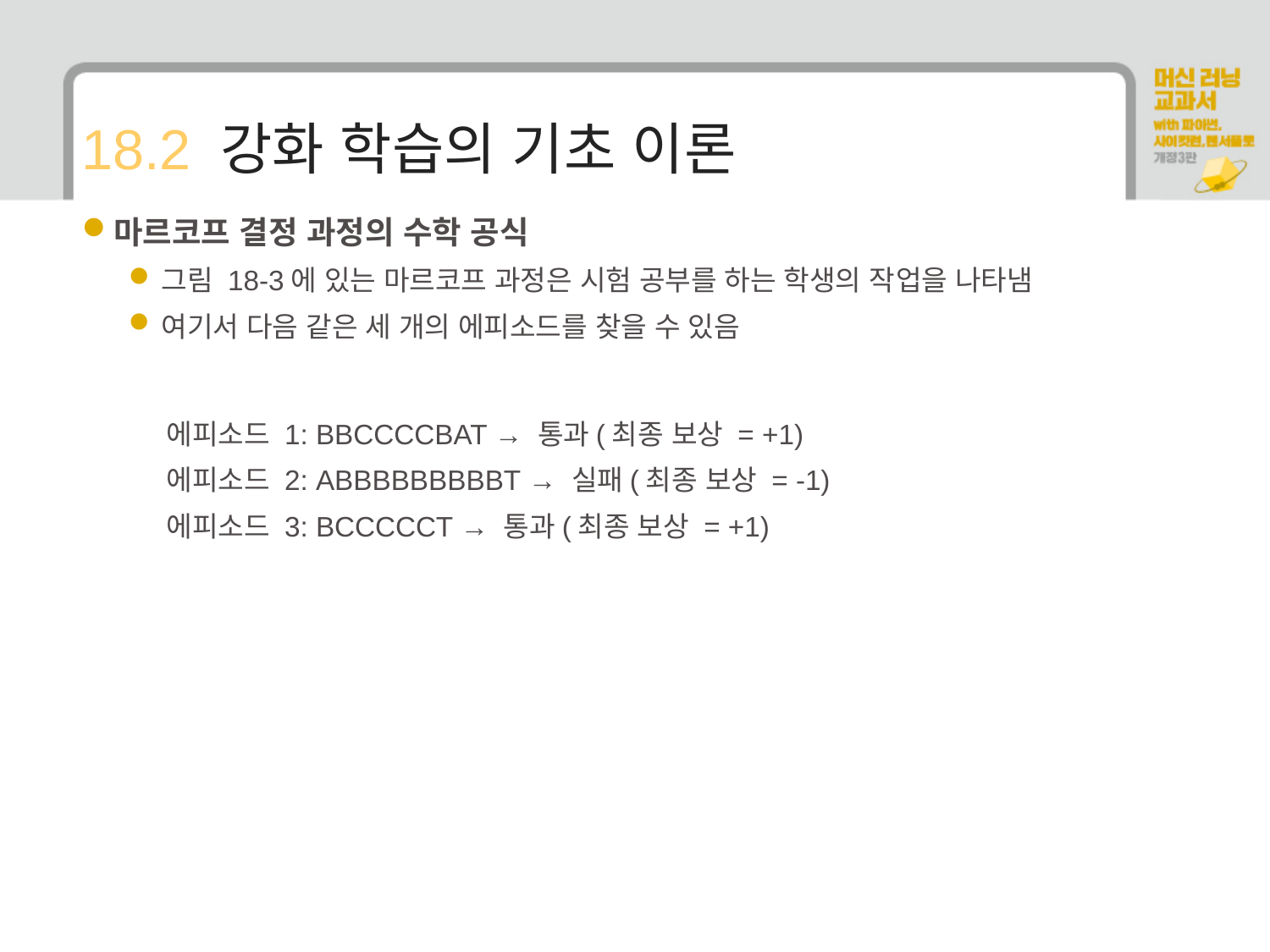

# 18.2 강화 학습의 기초 이론
마르코프 결정 과정의 수학 공식
그림 18-3에 있는 마르코프 과정은 시험 공부를 하는 학생의 작업을 나타냄
여기서 다음 같은 세 개의 에피소드를 찾을 수 있음

    에피소드 1: BBCCCCBAT → 통과(최종 보상 = +1)
    에피소드 2: ABBBBBBBBBT → 실패(최종 보상 = -1)
    에피소드 3: BCCCCCT → 통과(최종 보상 = +1)